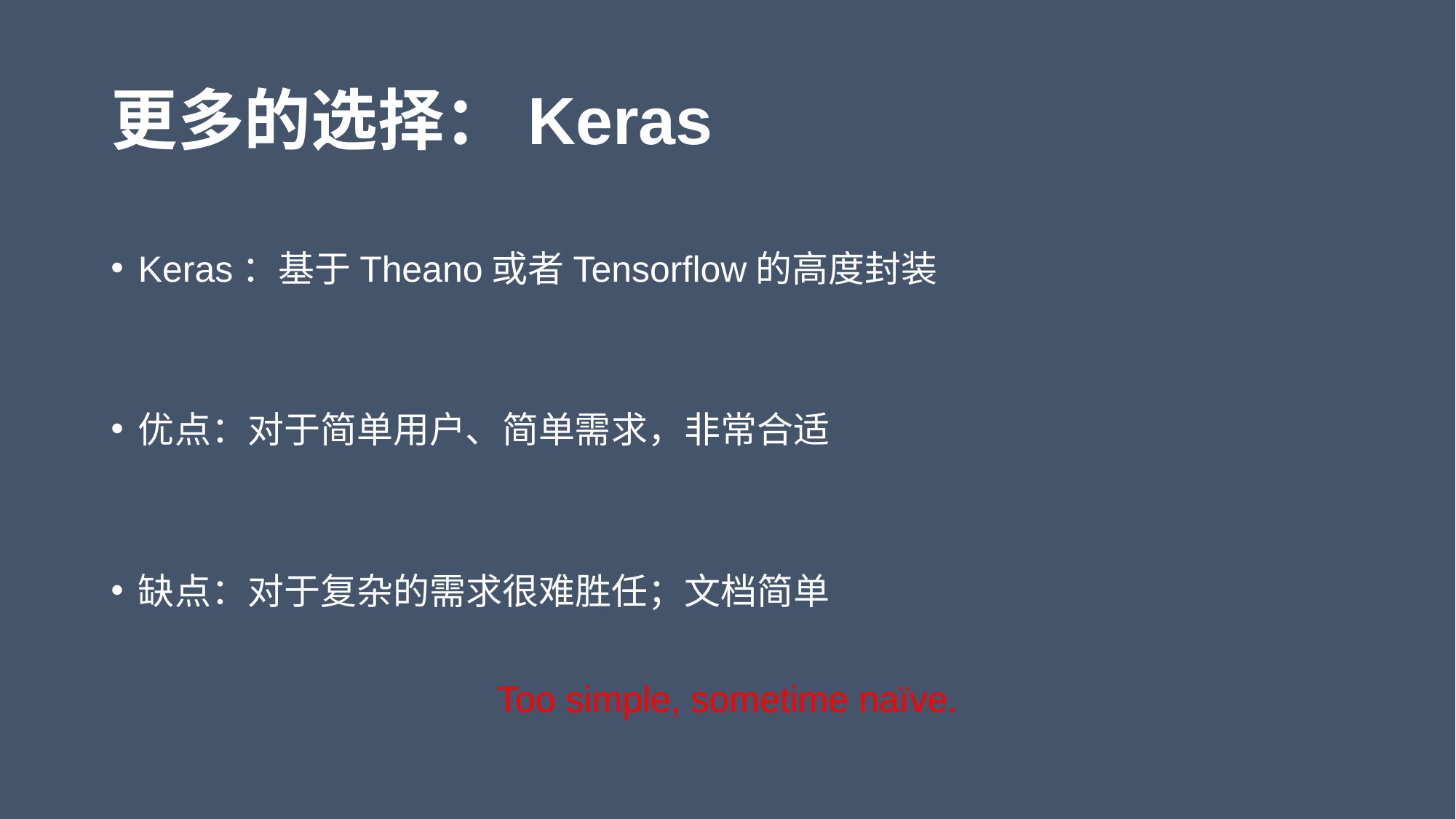

# 更多的选择：Keras
Keras：基于Theano或者Tensorflow的高度封装

优点：对于简单用户、简单需求，非常合适

缺点：对于复杂的需求很难胜任；文档简单
Too simple, sometime naïve.